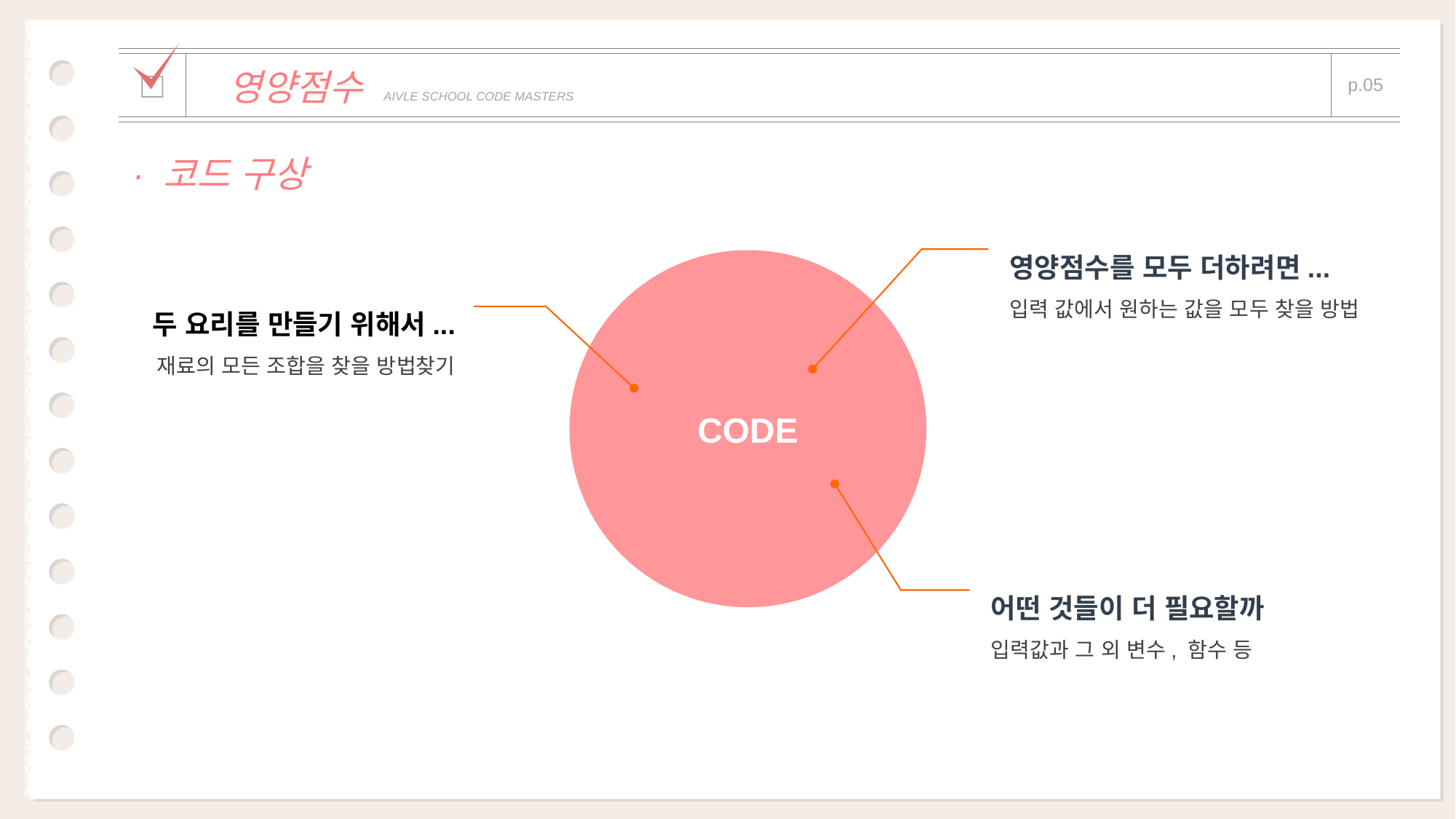

|  |  |  |
| --- | --- | --- |
| □ | 영양점수 AIVLE SCHOOL CODE MASTERS | p.05 |
|  |  |  |
· 코드 구상
영양점수를 모두 더하려면...
입력 값에서 원하는 값을 모두 찾을 방법

CODE
두 요리를 만들기 위해서...
재료의 모든 조합을 찾을 방법찾기

어떤 것들이 더 필요할까
입력값과 그 외 변수, 함수 등